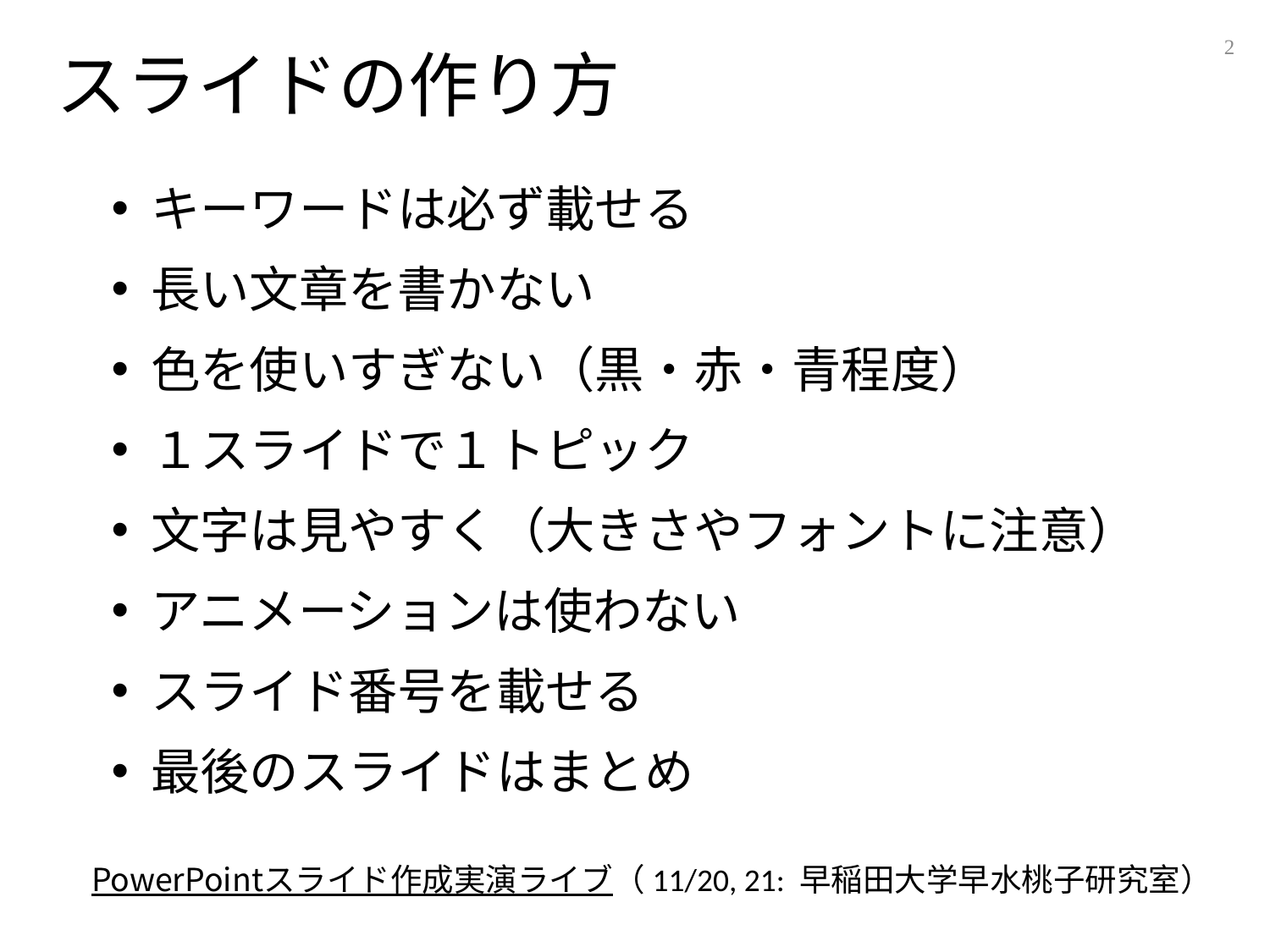

2
# スライドの作り方
キーワードは必ず載せる
長い文章を書かない
色を使いすぎない（黒・赤・青程度）
１スライドで１トピック
文字は見やすく（大きさやフォントに注意）
アニメーションは使わない
スライド番号を載せる
最後のスライドはまとめ
PowerPointスライド作成実演ライブ（11/20, 21: 早稲田大学早水桃子研究室）